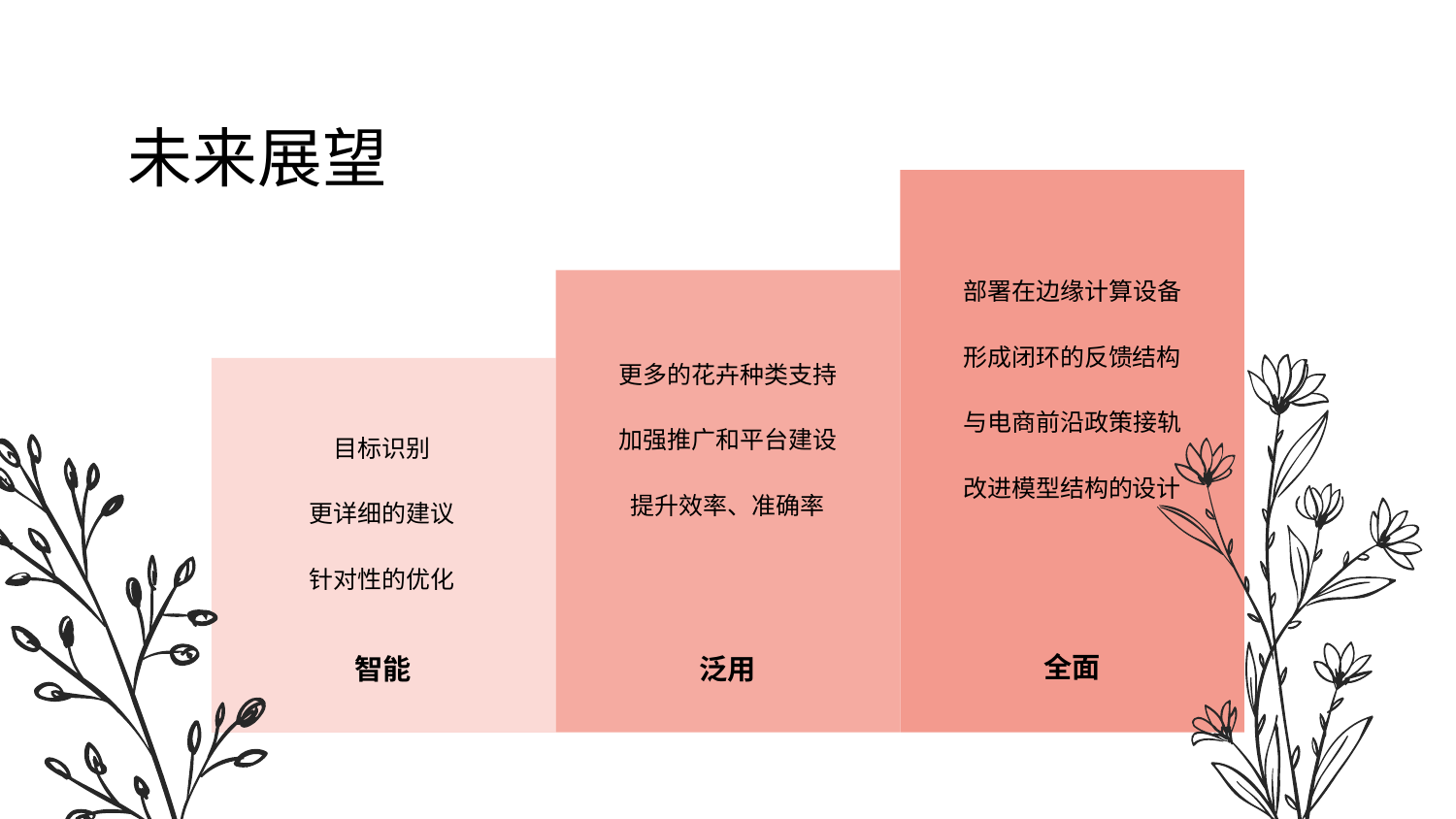

未来展望

部署在边缘计算设备
形成闭环的反馈结构
与电商前沿政策接轨
改进模型结构的设计

更多的花卉种类支持
加强推广和平台建设
提升效率、准确率

目标识别
更详细的建议
针对性的优化

# 智能
全面
泛用